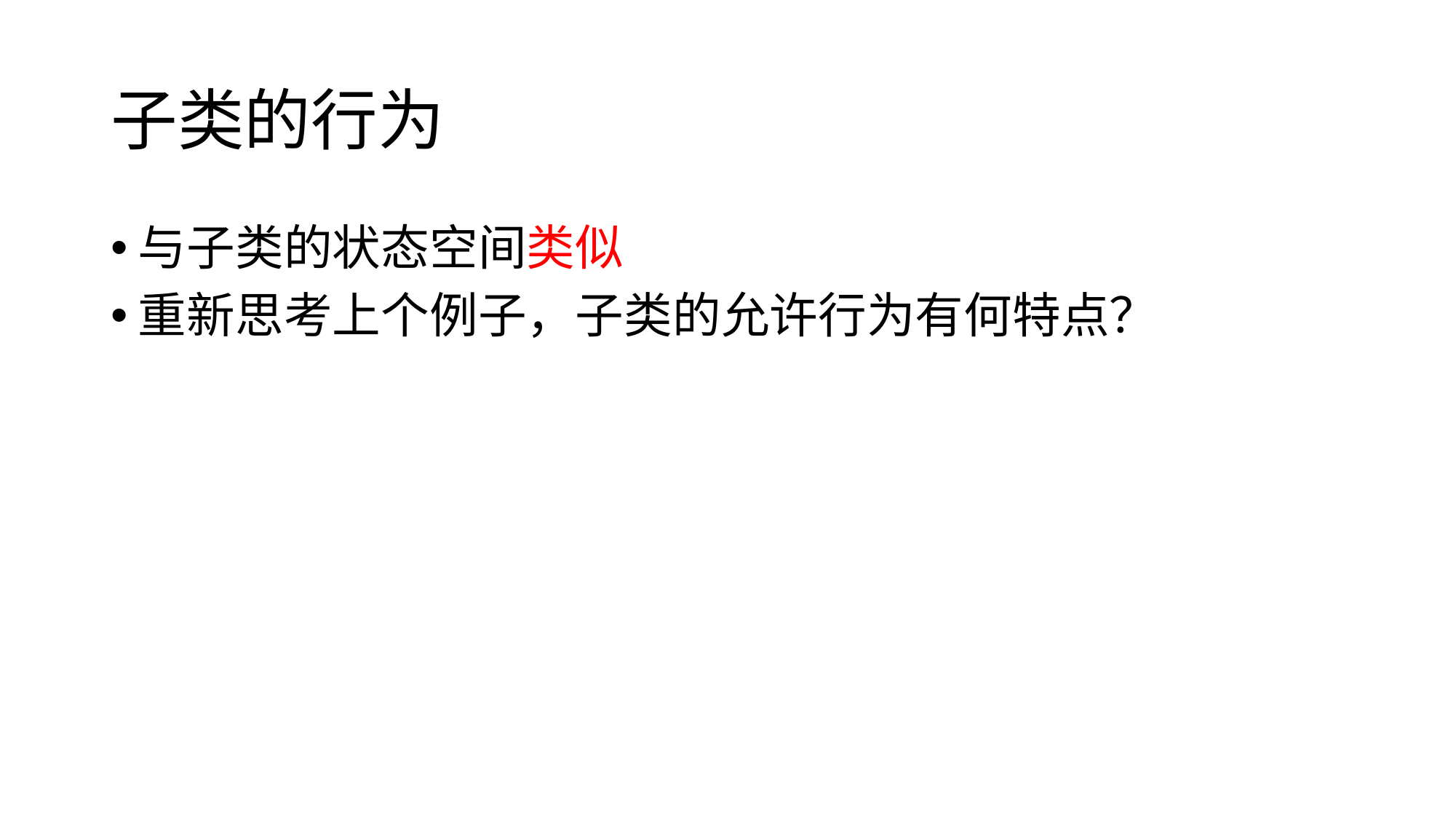

# 子类的行为
与子类的状态空间类似
重新思考上个例子，子类的允许行为有何特点？